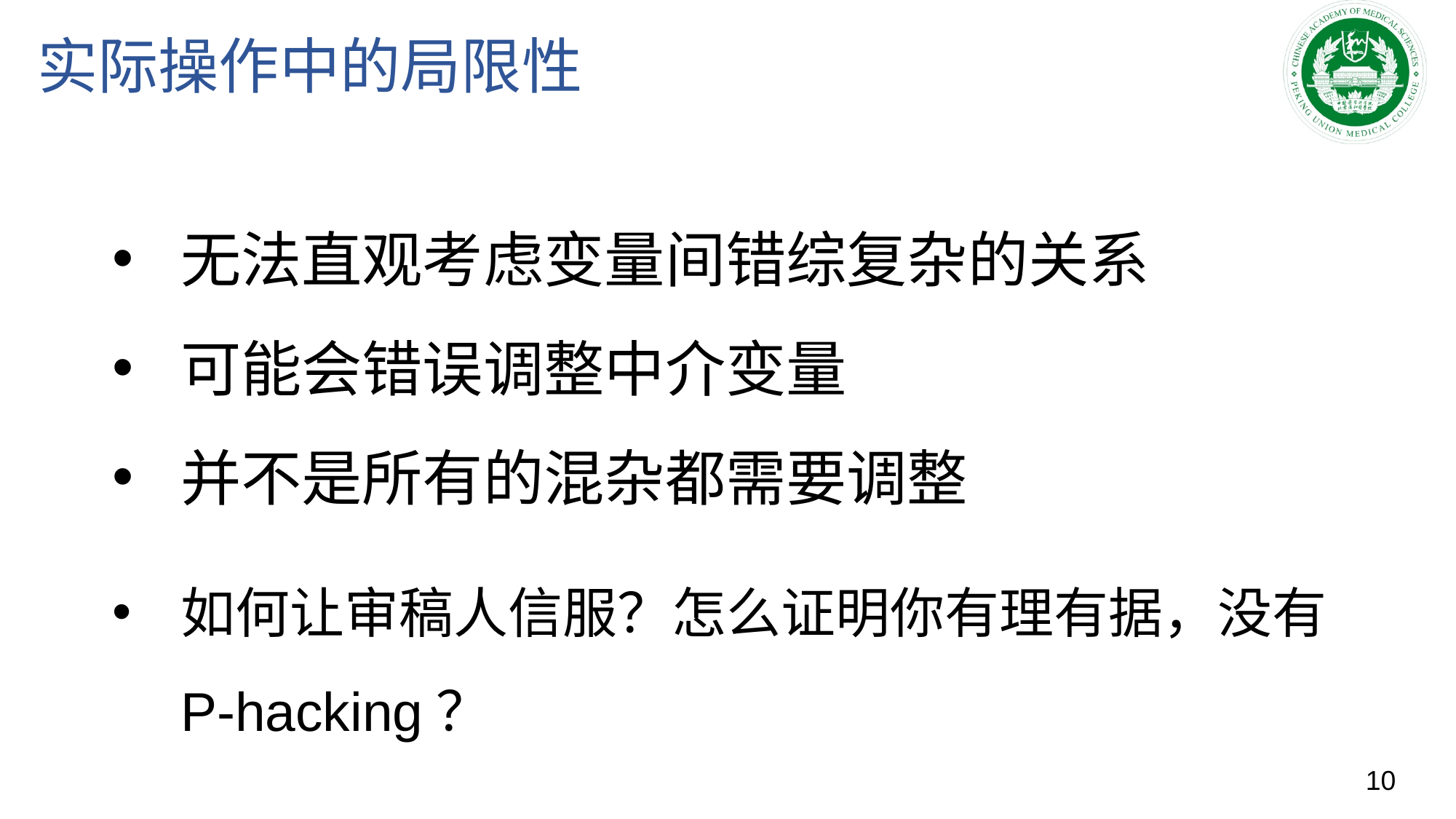

# 实际操作中的局限性
无法直观考虑变量间错综复杂的关系
可能会错误调整中介变量
并不是所有的混杂都需要调整
如何让审稿人信服？怎么证明你有理有据，没有P-hacking？
10